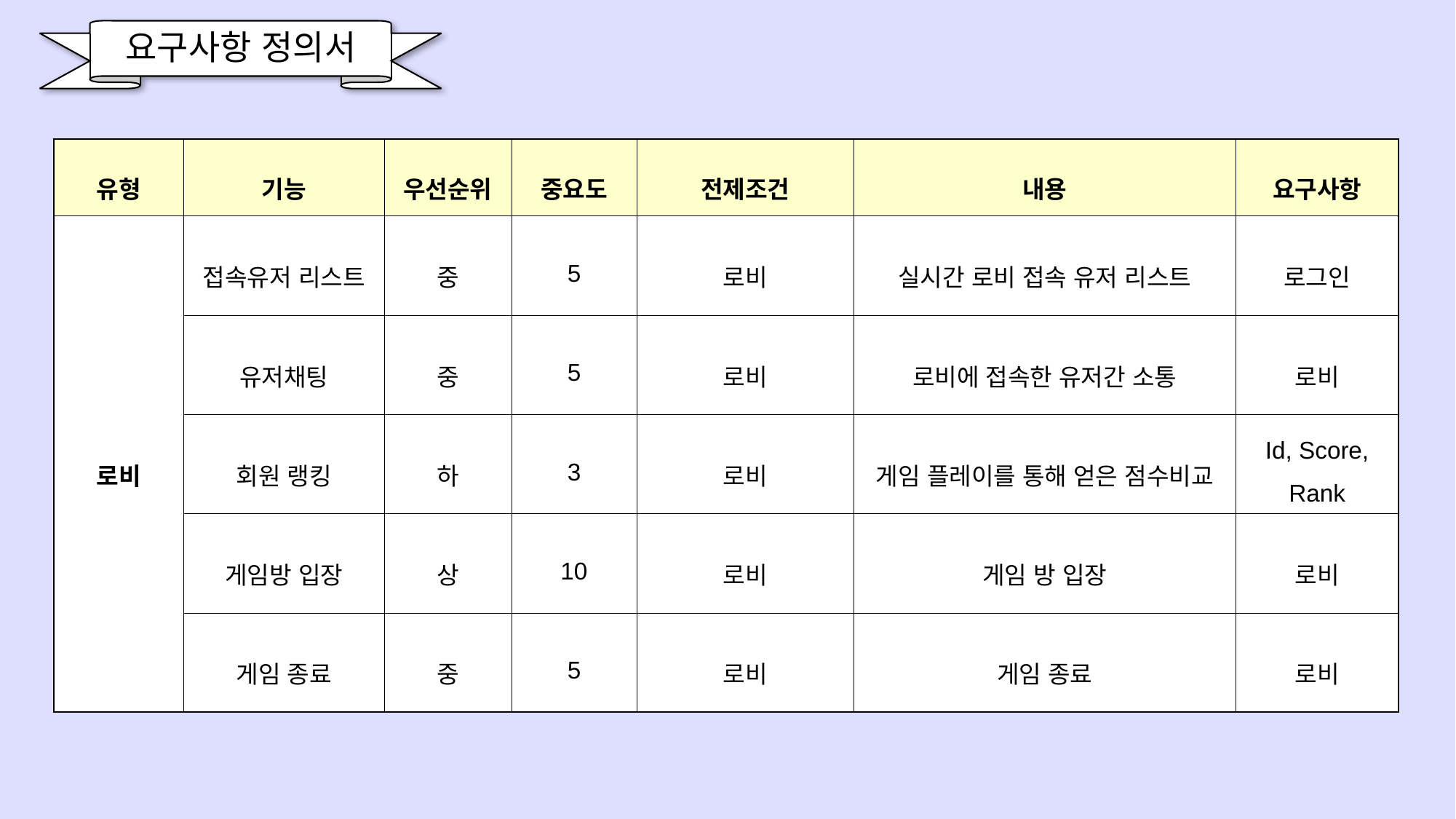

요구사항 정의서

| 유형 | 기능 | 우선순위 | 중요도 | 전제조건 | 내용 | 요구사항 |
| --- | --- | --- | --- | --- | --- | --- |
| 로비 | 접속유저 리스트 | 중 | 5 | 로비 | 실시간 로비 접속 유저 리스트 | 로그인 |
|  | 유저채팅 | 중 | 5 | 로비 | 로비에 접속한 유저간 소통 | 로비 |
|  | 회원 랭킹 | 하 | 3 | 로비 | 게임 플레이를 통해 얻은 점수비교 | Id, Score, Rank |
|  | 게임방 입장 | 상 | 10 | 로비 | 게임 방 입장 | 로비 |
|  | 게임 종료 | 중 | 5 | 로비 | 게임 종료 | 로비 |